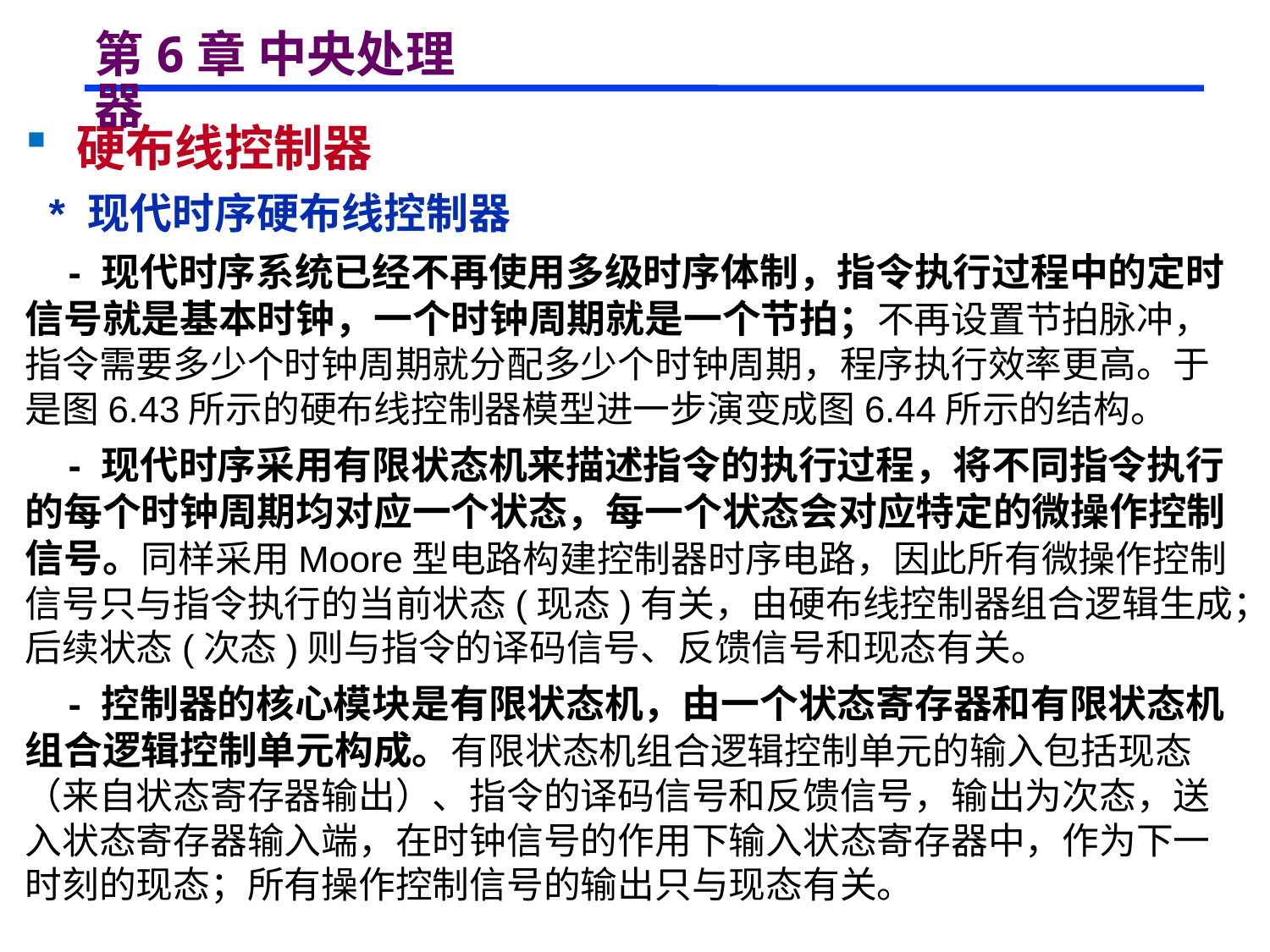

# 第6章 中央处理器
 硬布线控制器
  * 现代时序硬布线控制器
    - 现代时序系统已经不再使用多级时序体制，指令执行过程中的定时信号就是基本时钟，一个时钟周期就是一个节拍；不再设置节拍脉冲，指令需要多少个时钟周期就分配多少个时钟周期，程序执行效率更高。于是图6.43所示的硬布线控制器模型进一步演变成图6.44所示的结构。
    - 现代时序采用有限状态机来描述指令的执行过程，将不同指令执行的每个时钟周期均对应一个状态，每一个状态会对应特定的微操作控制信号。同样采用Moore型电路构建控制器时序电路，因此所有微操作控制信号只与指令执行的当前状态(现态)有关，由硬布线控制器组合逻辑生成；后续状态(次态)则与指令的译码信号、反馈信号和现态有关。
    - 控制器的核心模块是有限状态机，由一个状态寄存器和有限状态机组合逻辑控制单元构成。有限状态机组合逻辑控制单元的输入包括现态（来自状态寄存器输出）、指令的译码信号和反馈信号，输出为次态，送入状态寄存器输入端，在时钟信号的作用下输入状态寄存器中，作为下一时刻的现态；所有操作控制信号的输出只与现态有关。